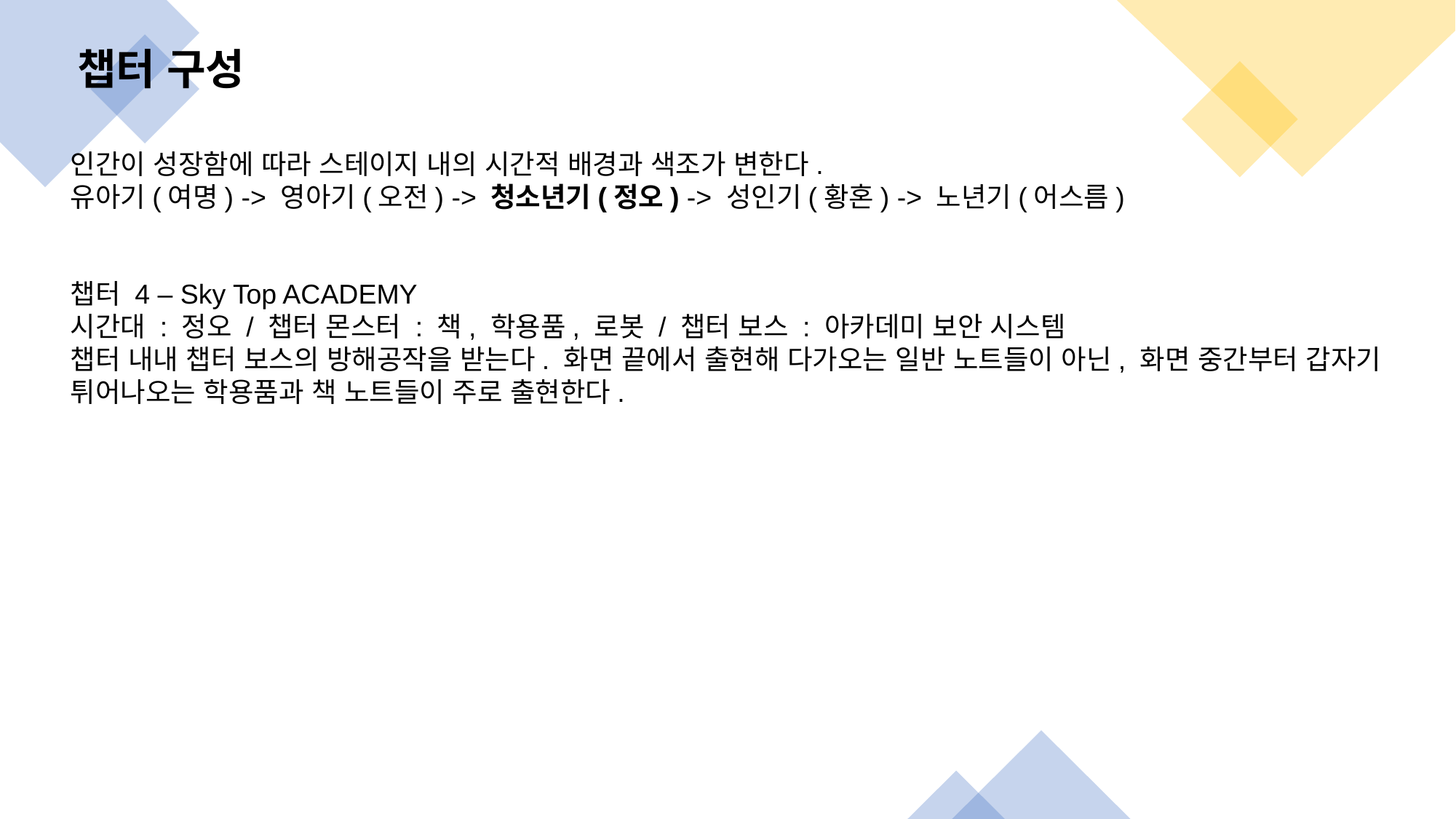

챕터 구성

인간이 성장함에 따라 스테이지 내의 시간적 배경과 색조가 변한다.
유아기(여명) -> 영아기(오전) -> 청소년기(정오) -> 성인기(황혼) -> 노년기(어스름)
챕터 4 – Sky Top ACADEMY
시간대 : 정오 / 챕터 몬스터 : 책, 학용품, 로봇 / 챕터 보스 : 아카데미 보안 시스템
챕터 내내 챕터 보스의 방해공작을 받는다. 화면 끝에서 출현해 다가오는 일반 노트들이 아닌, 화면 중간부터 갑자기 튀어나오는 학용품과 책 노트들이 주로 출현한다.